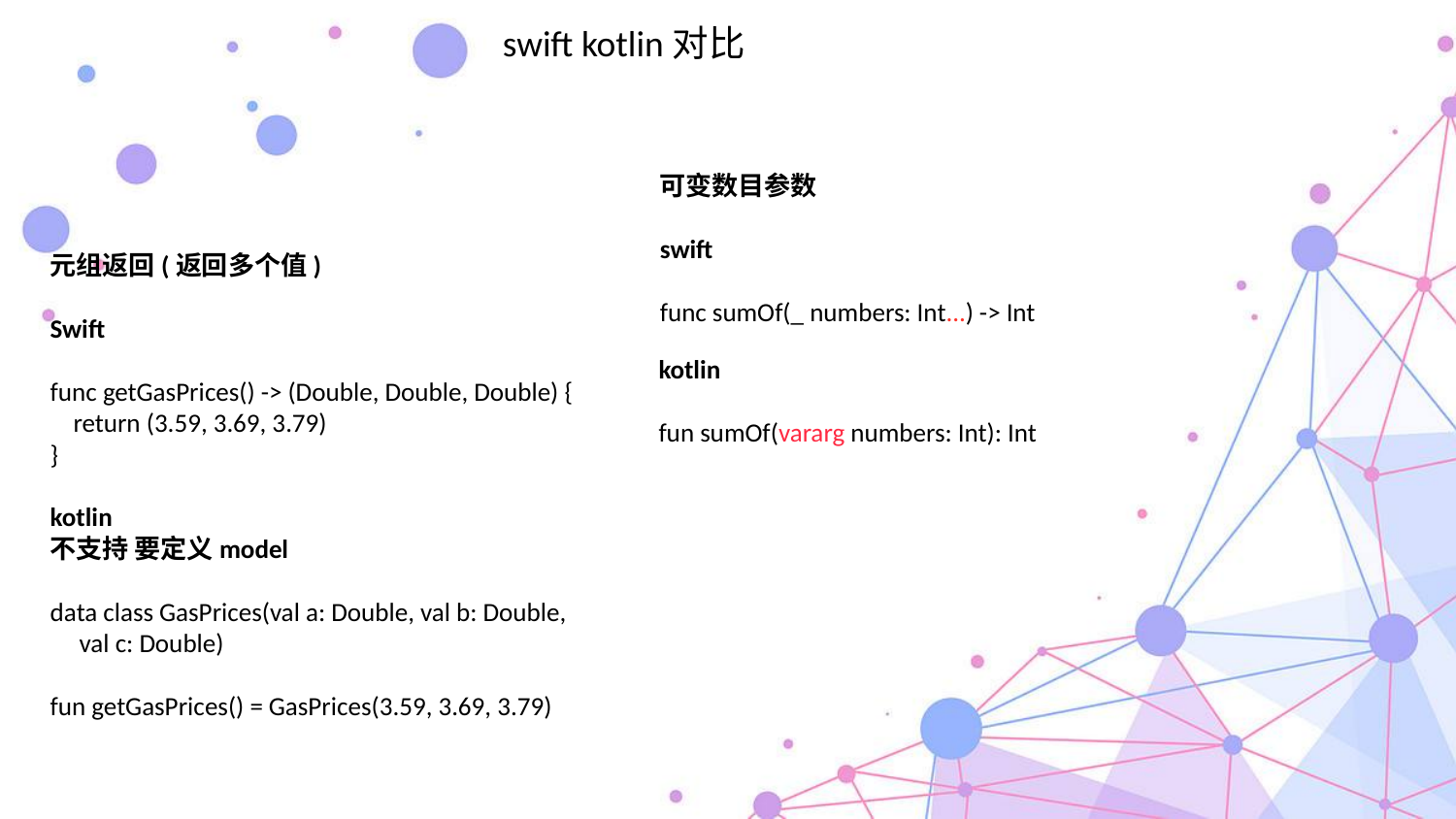

swift kotlin对比
可变数目参数

swift

func sumOf(_ numbers: Int...) -> Int
元组返回(返回多个值)

Swift

func getGasPrices() -> (Double, Double, Double) {
    return (3.59, 3.69, 3.79)
}

kotlin
不支持 要定义model

data class GasPrices(val a: Double, val b: Double,
     val c: Double)

fun getGasPrices() = GasPrices(3.59, 3.69, 3.79)
kotlin

fun sumOf(vararg numbers: Int): Int